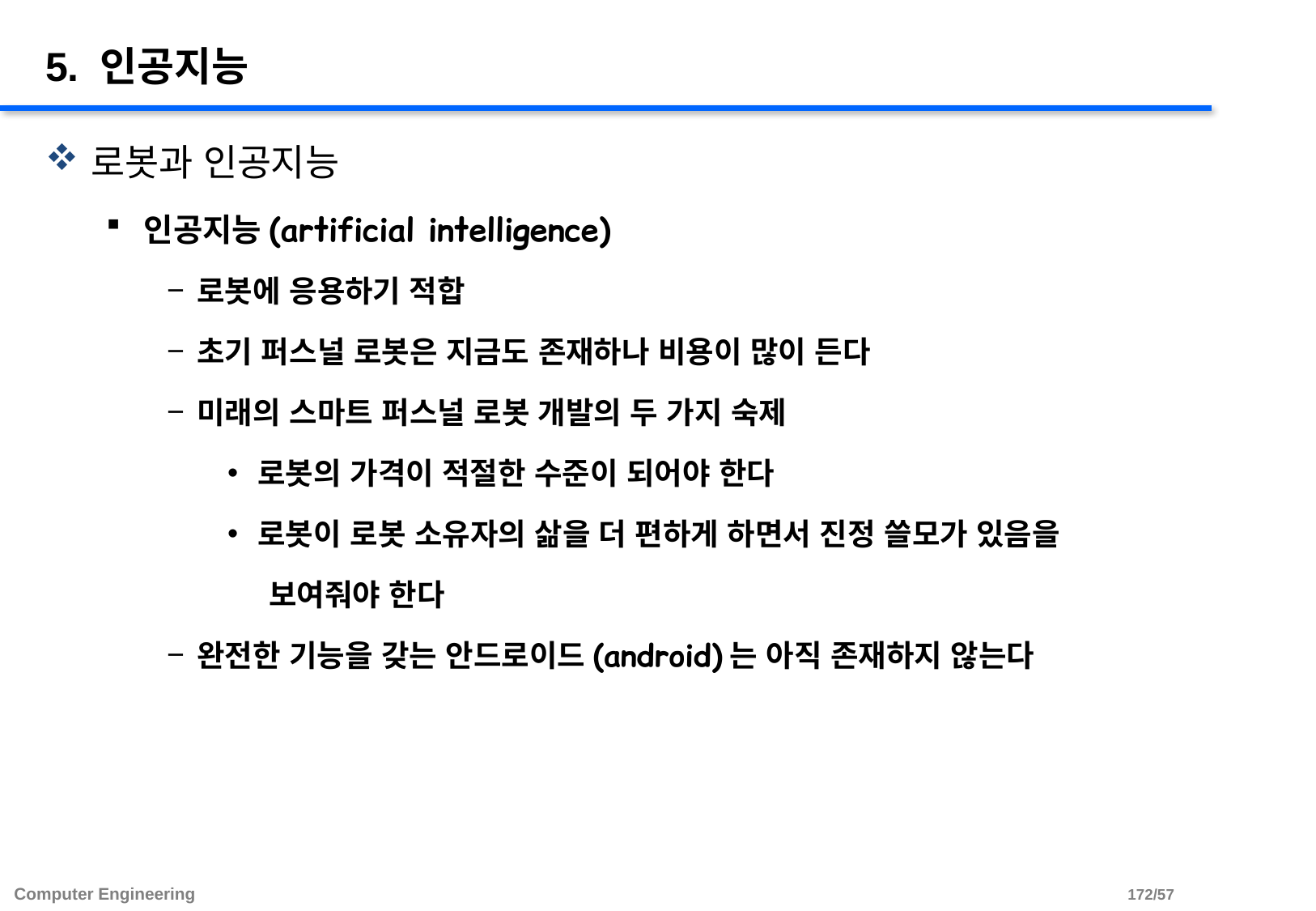

# 5. 인공지능
로봇과 인공지능
인공지능(artificial intelligence)
로봇에 응용하기 적합
초기 퍼스널 로봇은 지금도 존재하나 비용이 많이 든다
미래의 스마트 퍼스널 로봇 개발의 두 가지 숙제
로봇의 가격이 적절한 수준이 되어야 한다
로봇이 로봇 소유자의 삶을 더 편하게 하면서 진정 쓸모가 있음을
    보여줘야 한다
완전한 기능을 갖는 안드로이드(android)는 아직 존재하지 않는다